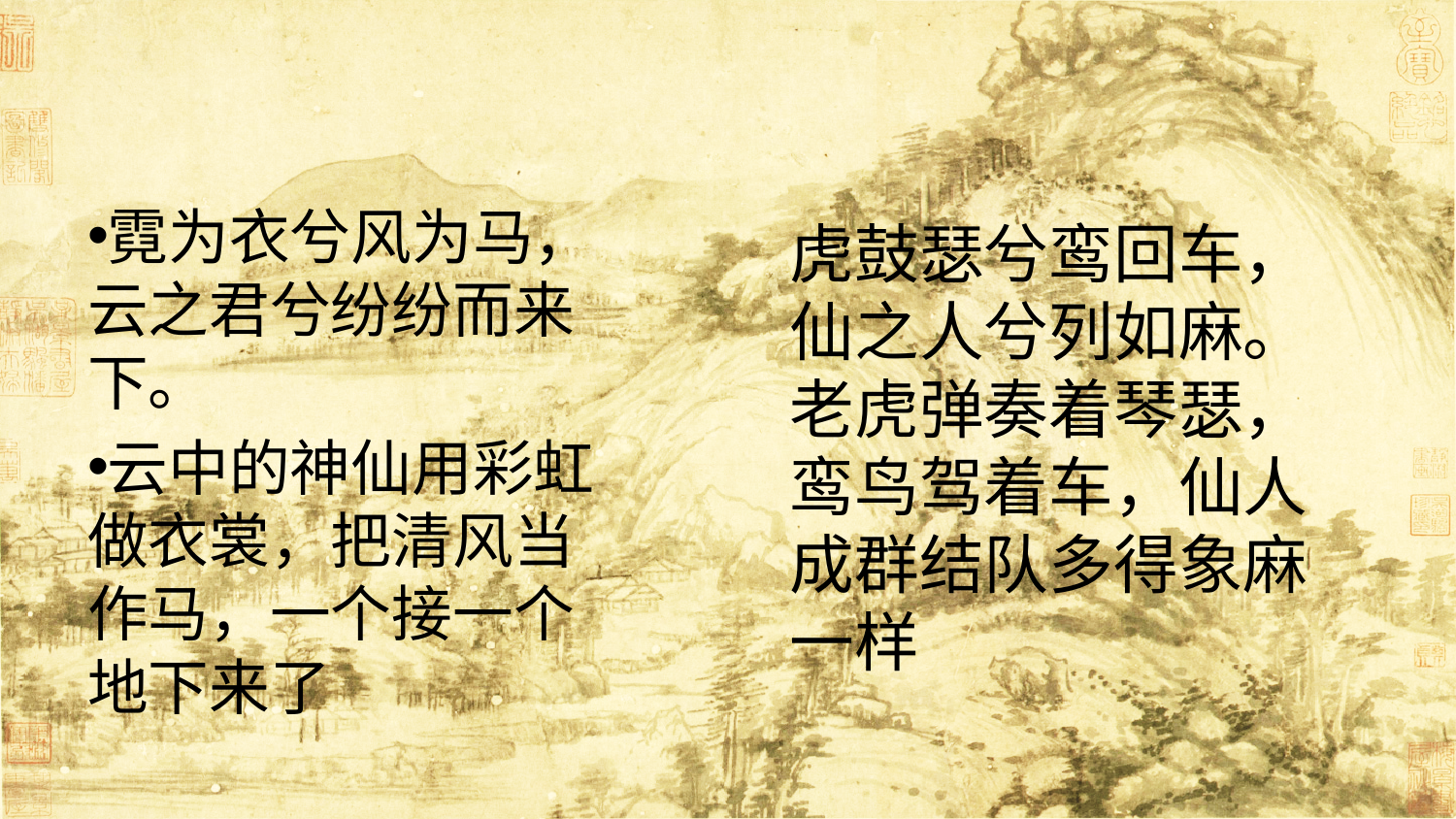

#
霓为衣兮风为马，云之君兮纷纷而来下。
云中的神仙用彩虹做衣裳，把清风当作马，一个接一个地下来了
虎鼓瑟兮鸾回车，仙之人兮列如麻。
老虎弹奏着琴瑟，鸾鸟驾着车，仙人成群结队多得象麻一样